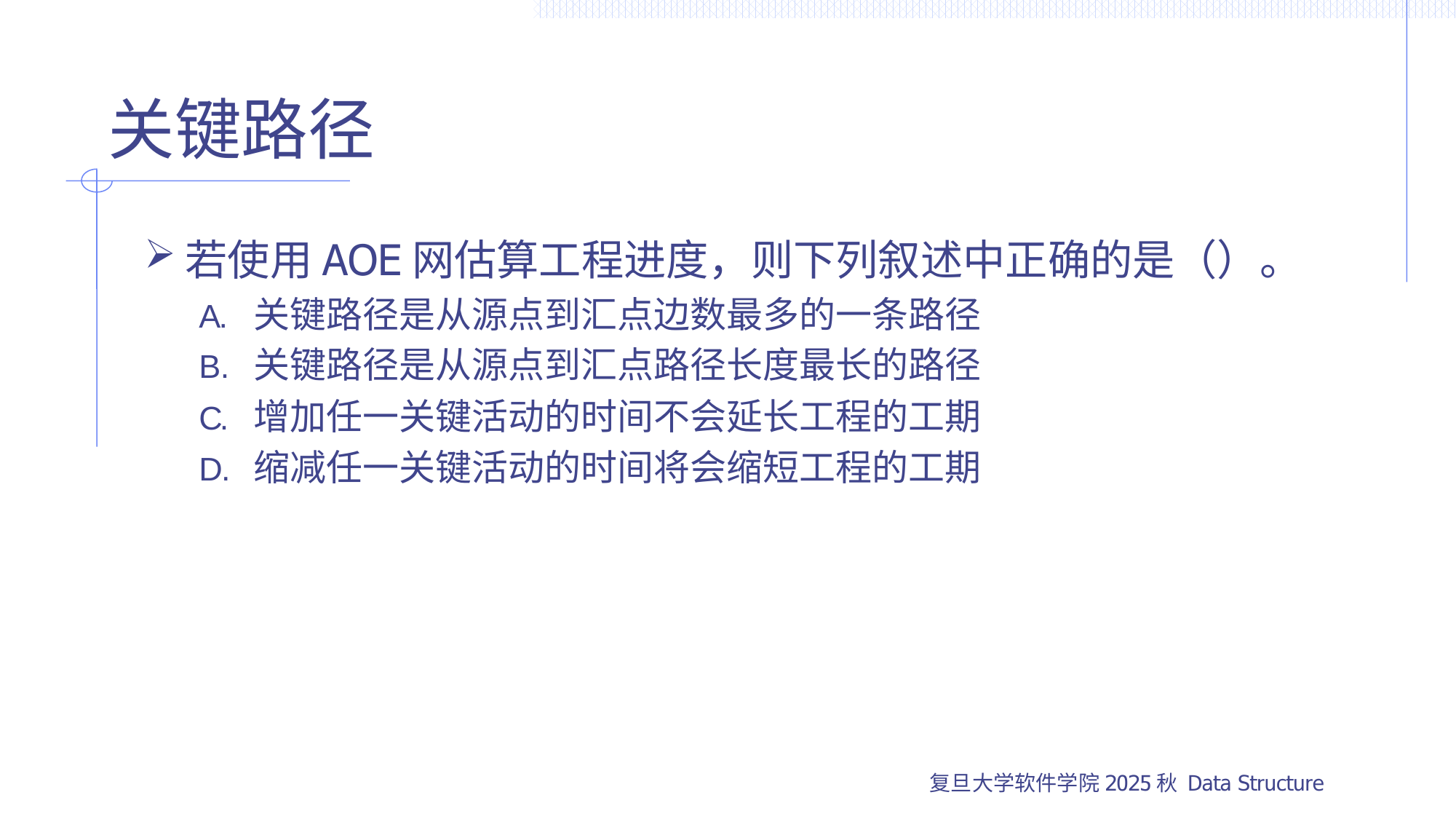

# 关键路径
若使用AOE网估算工程进度，则下列叙述中正确的是（）。
关键路径是从源点到汇点边数最多的一条路径
关键路径是从源点到汇点路径长度最长的路径
增加任一关键活动的时间不会延长工程的工期
缩减任一关键活动的时间将会缩短工程的工期